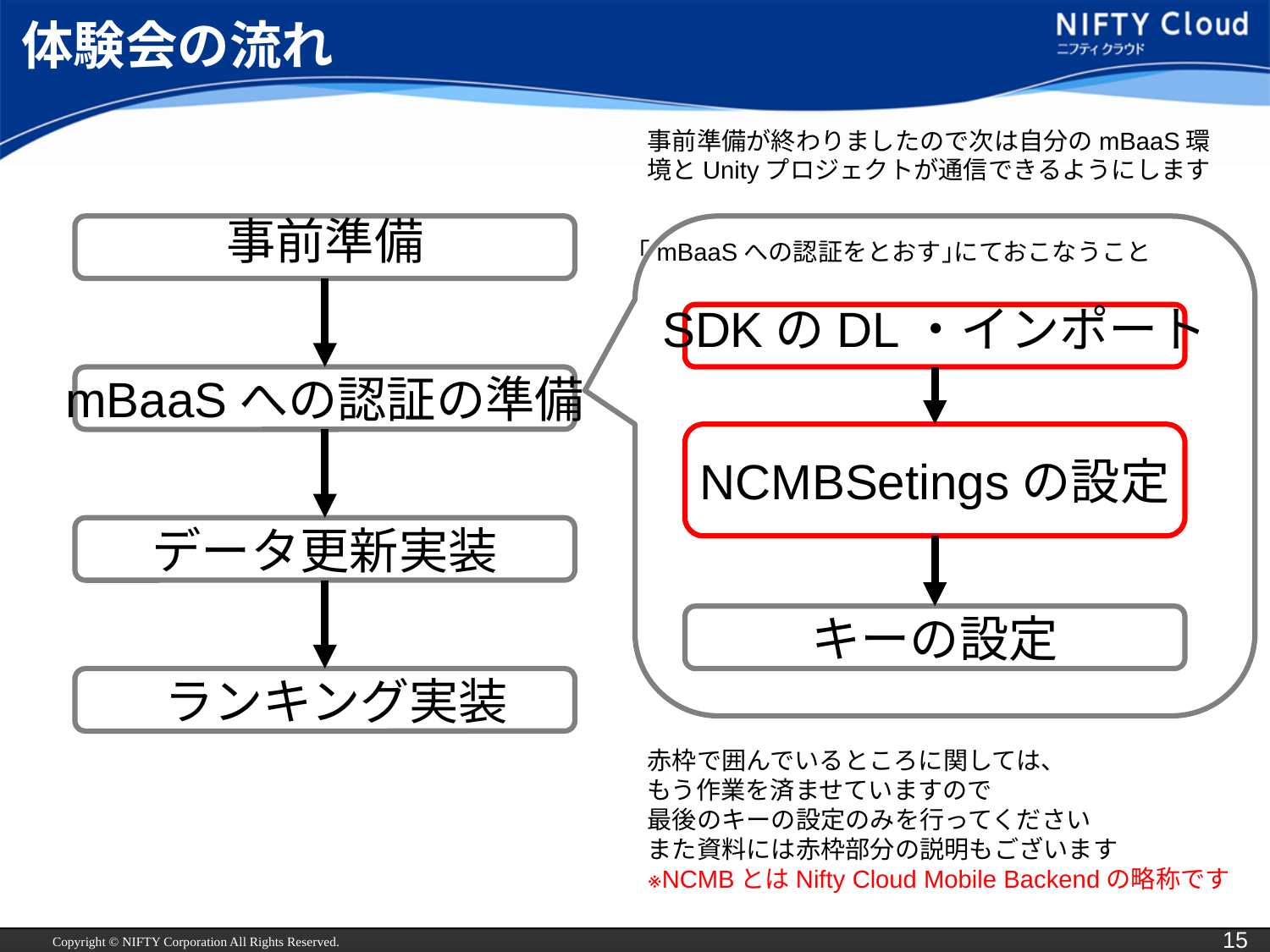

# 体験会の流れ
事前準備が終わりましたので次は自分のmBaaS環境とUnityプロジェクトが通信できるようにします
事前準備

｢mBaaSへの認証をとおす｣にておこなうこと
SDKのDL・インポート
mBaaSへの認証の準備
NCMBSetingsの設定
データ更新実装
キーの設定
 ランキング実装
赤枠で囲んでいるところに関しては、
もう作業を済ませていますので
最後のキーの設定のみを行ってください
また資料には赤枠部分の説明もございます
※NCMBとはNifty Cloud Mobile Backendの略称です